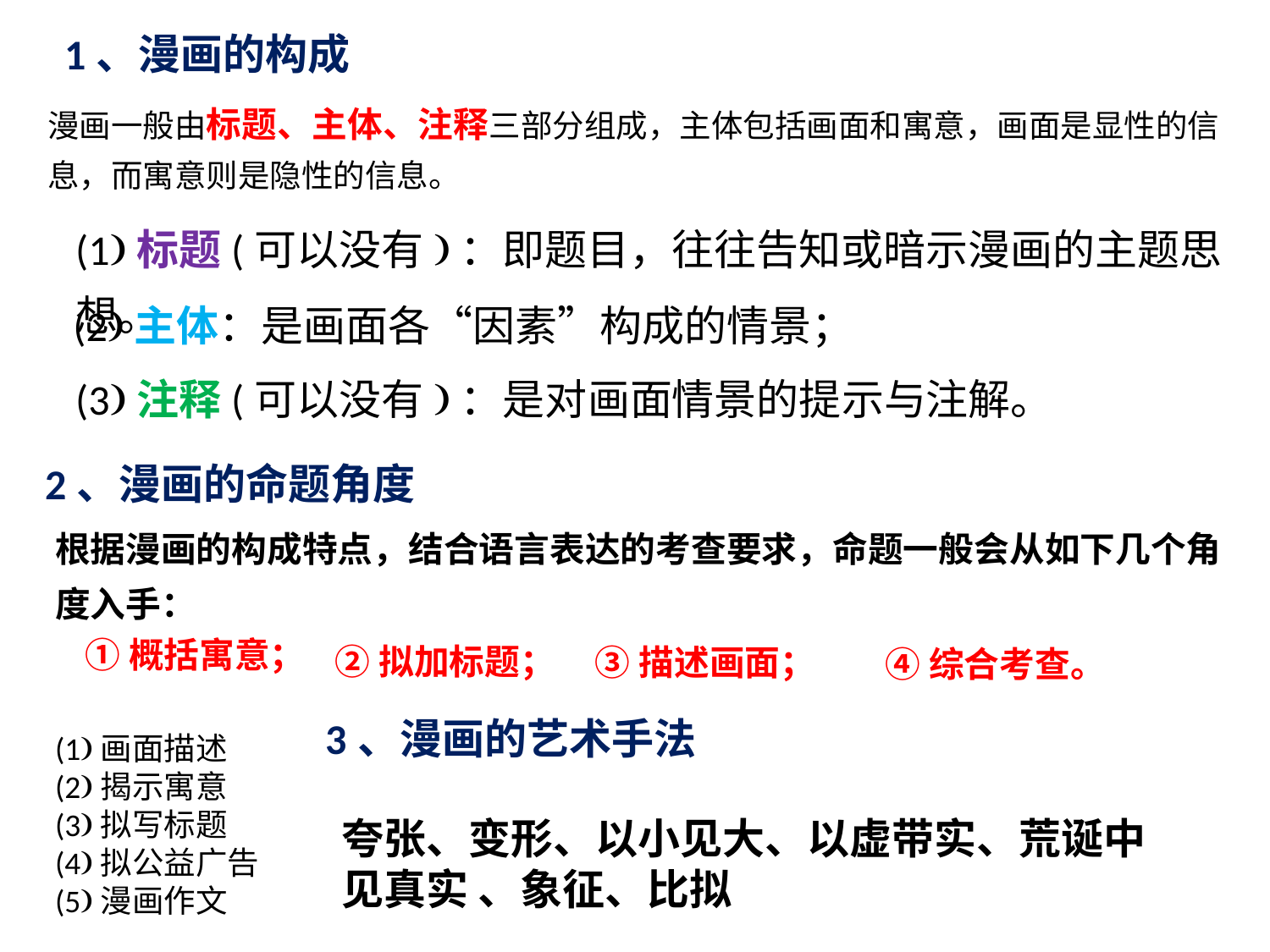

1、漫画的构成
漫画一般由标题、主体、注释三部分组成，主体包括画面和寓意，画面是显性的信息，而寓意则是隐性的信息。
(1)标题(可以没有)：即题目，往往告知或暗示漫画的主题思想。
(2)主体：是画面各“因素”构成的情景；
(3)注释(可以没有)：是对画面情景的提示与注解。
2、漫画的命题角度
根据漫画的构成特点，结合语言表达的考查要求，命题一般会从如下几个角度入手：
②拟加标题；
③描述画面；
④综合考查。
①概括寓意；
3、漫画的艺术手法
(1)画面描述
(2)揭示寓意
(3)拟写标题
(4)拟公益广告
(5)漫画作文
夸张、变形、以小见大、以虚带实、荒诞中见真实 、象征、比拟